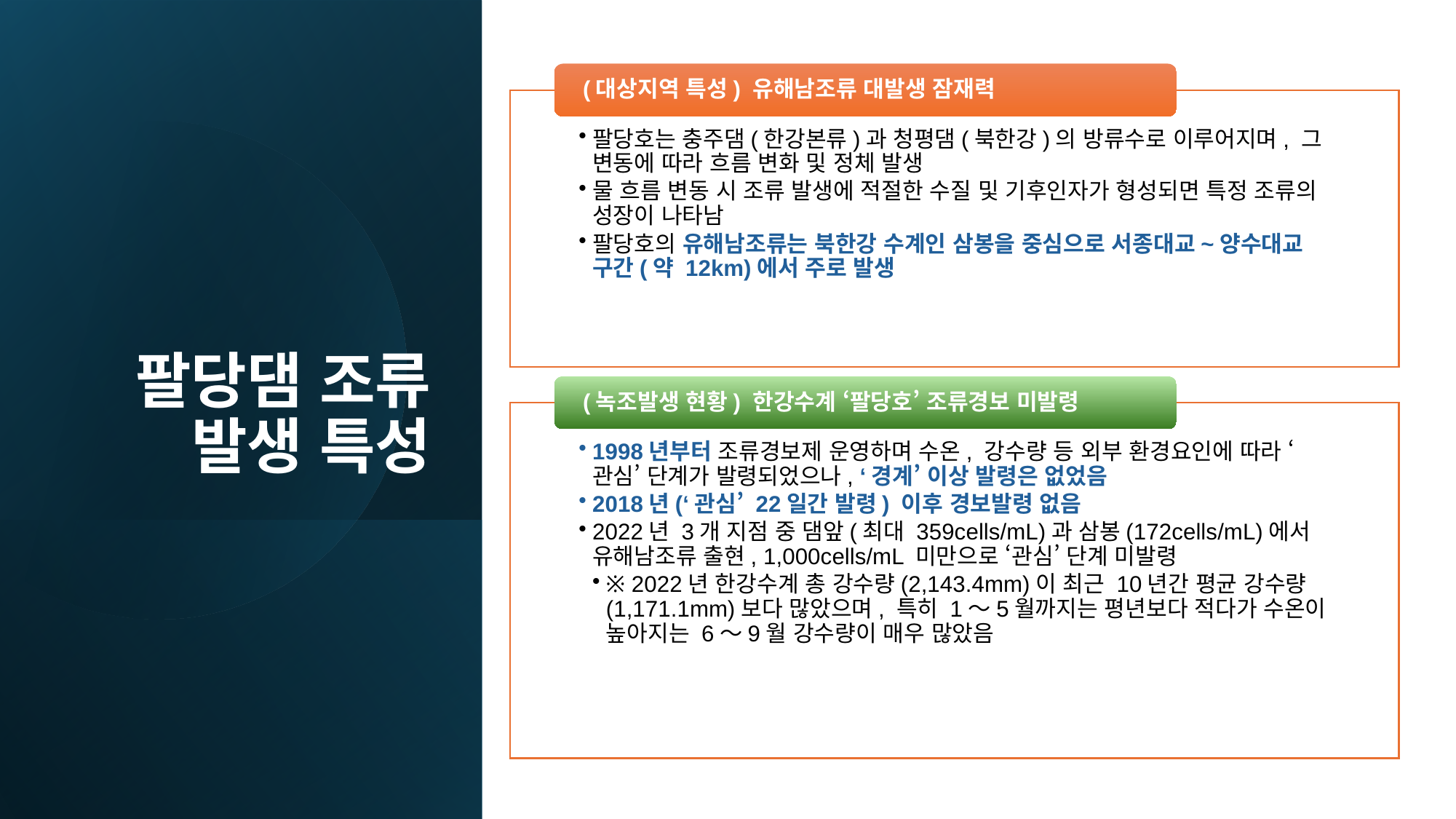

팔당호는 충주댐(한강본류)과 청평댐(북한강)의 방류수로 이루어지며, 그 변동에 따라 흐름 변화 및 정체 발생
물 흐름 변동 시 조류 발생에 적절한 수질 및 기후인자가 형성되면 특정 조류의 성장이 나타남
팔당호의 유해남조류는 북한강 수계인 삼봉을 중심으로 서종대교~양수대교 구간(약 12km)에서 주로 발생
(대상지역 특성) 유해남조류 대발생 잠재력
1998년부터 조류경보제 운영하며 수온, 강수량 등 외부 환경요인에 따라 ‘관심’ 단계가 발령되었으나, ‘경계’ 이상 발령은 없었음
2018년(‘관심’ 22일간 발령) 이후 경보발령 없음
2022년 3개 지점 중 댐앞(최대 359cells/mL)과 삼봉(172cells/mL)에서 유해남조류 출현, 1,000cells/mL 미만으로 ‘관심’ 단계 미발령
※ 2022년 한강수계 총 강수량(2,143.4mm)이 최근 10년간 평균 강수량(1,171.1mm)보다 많았으며, 특히 1～5월까지는 평년보다 적다가 수온이 높아지는 6～9월 강수량이 매우 많았음
(녹조발생 현황) 한강수계 ‘팔당호’ 조류경보 미발령

# 팔당댐 조류 발생 특성